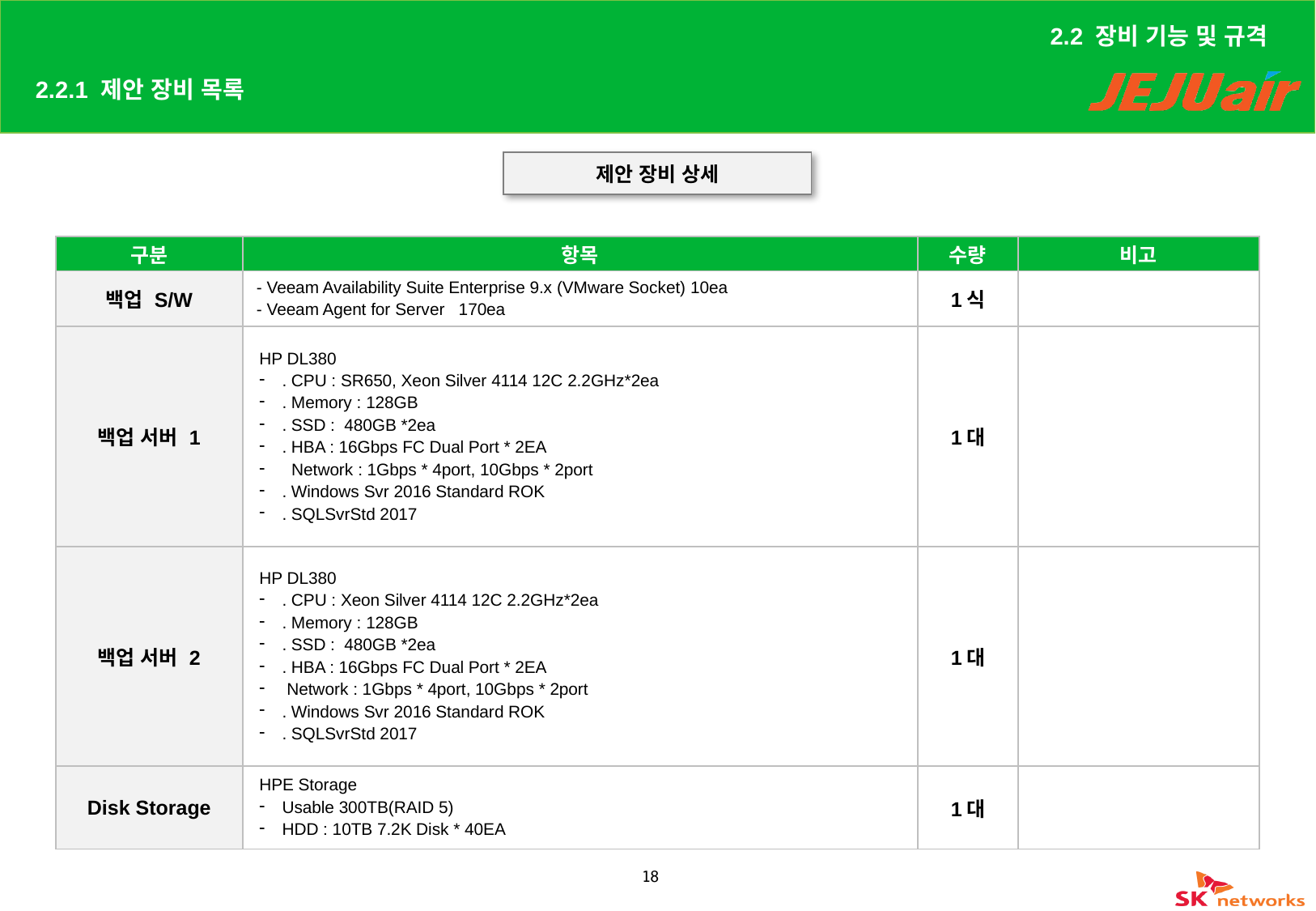

2.2 장비 기능 및 규격
# 2.2.1 제안 장비 목록
제안 장비 상세
| 구분 | 항목 | 수량 | 비고 |
| --- | --- | --- | --- |
| 백업 S/W | - Veeam Availability Suite Enterprise 9.x (VMware Socket) 10ea - Veeam Agent for Server 170ea | 1식 |  |
| 백업 서버 1 | HP DL380 . CPU : SR650, Xeon Silver 4114 12C 2.2GHz\*2ea . Memory : 128GB . SSD : 480GB \*2ea . HBA : 16Gbps FC Dual Port \* 2EA Network : 1Gbps \* 4port, 10Gbps \* 2port . Windows Svr 2016 Standard ROK . SQLSvrStd 2017 | 1대 |  |
| 백업 서버 2 | HP DL380 . CPU : Xeon Silver 4114 12C 2.2GHz\*2ea . Memory : 128GB . SSD : 480GB \*2ea . HBA : 16Gbps FC Dual Port \* 2EA Network : 1Gbps \* 4port, 10Gbps \* 2port . Windows Svr 2016 Standard ROK . SQLSvrStd 2017 | 1대 |  |
| Disk Storage | HPE Storage Usable 300TB(RAID 5) HDD : 10TB 7.2K Disk \* 40EA | 1대 |  |
18